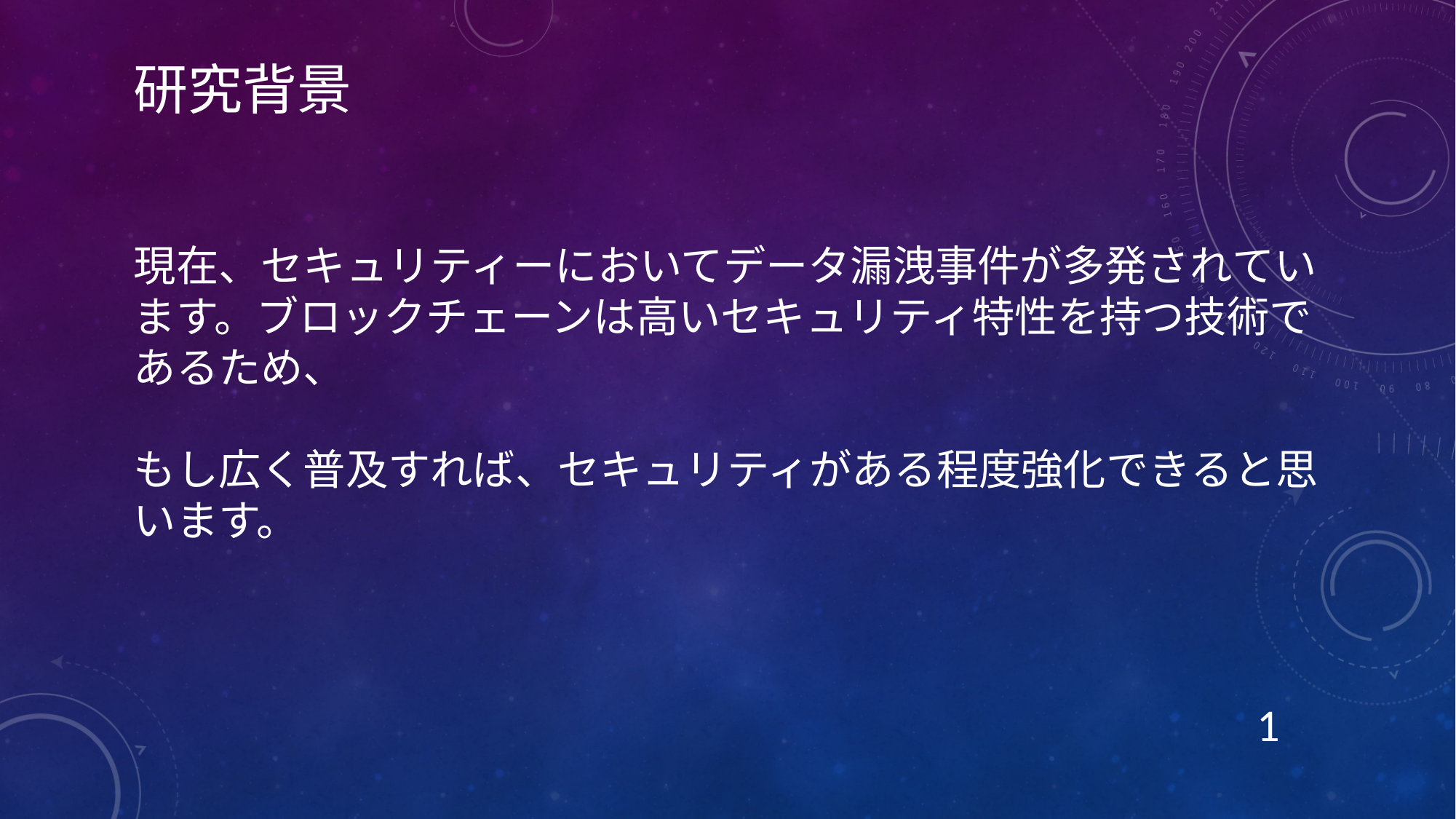

# 研究背景
現在、セキュリティーにおいてデータ漏洩事件が多発されています。ブロックチェーンは高いセキュリティ特性を持つ技術であるため、
もし広く普及すれば、セキュリティがある程度強化できると思います。
1